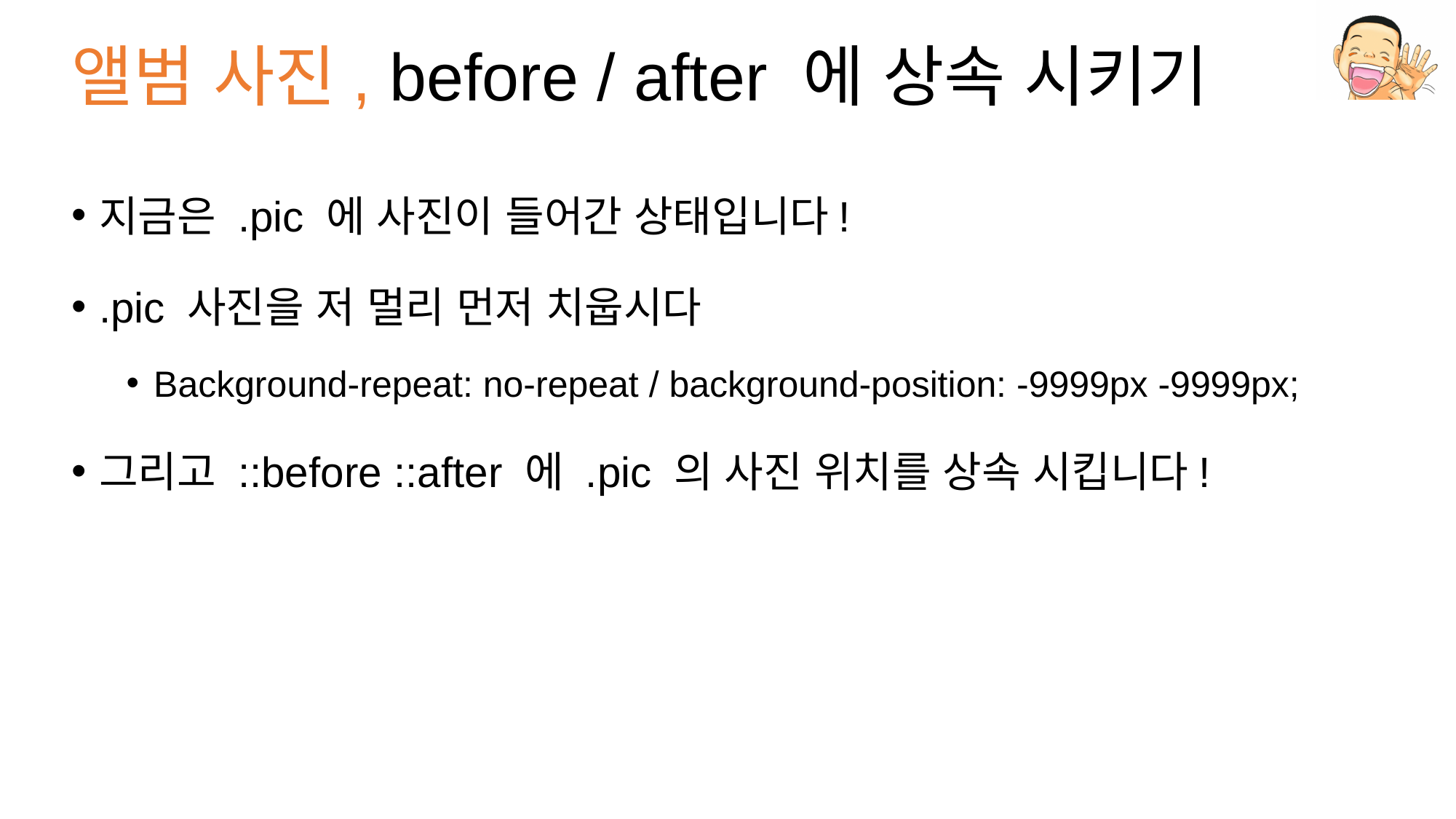

# 앨범 사진, before / after 에 상속 시키기
지금은 .pic 에 사진이 들어간 상태입니다!
.pic 사진을 저 멀리 먼저 치웁시다
Background-repeat: no-repeat / background-position: -9999px -9999px;
그리고 ::before ::after 에 .pic 의 사진 위치를 상속 시킵니다!